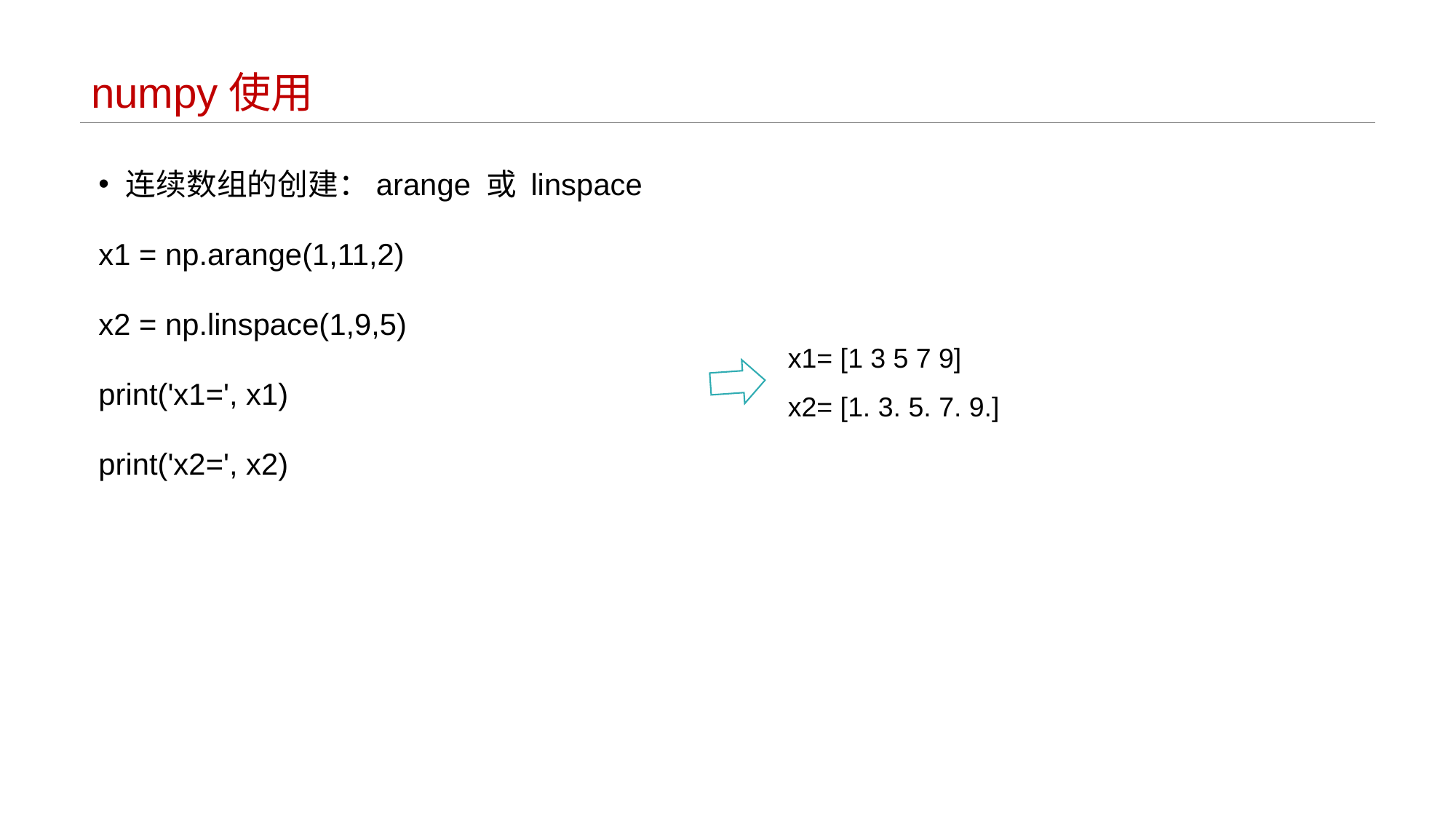

# numpy使用
连续数组的创建：arange 或 linspace
x1 = np.arange(1,11,2)
x2 = np.linspace(1,9,5)
print('x1=', x1)
print('x2=', x2)
x1= [1 3 5 7 9]
x2= [1. 3. 5. 7. 9.]